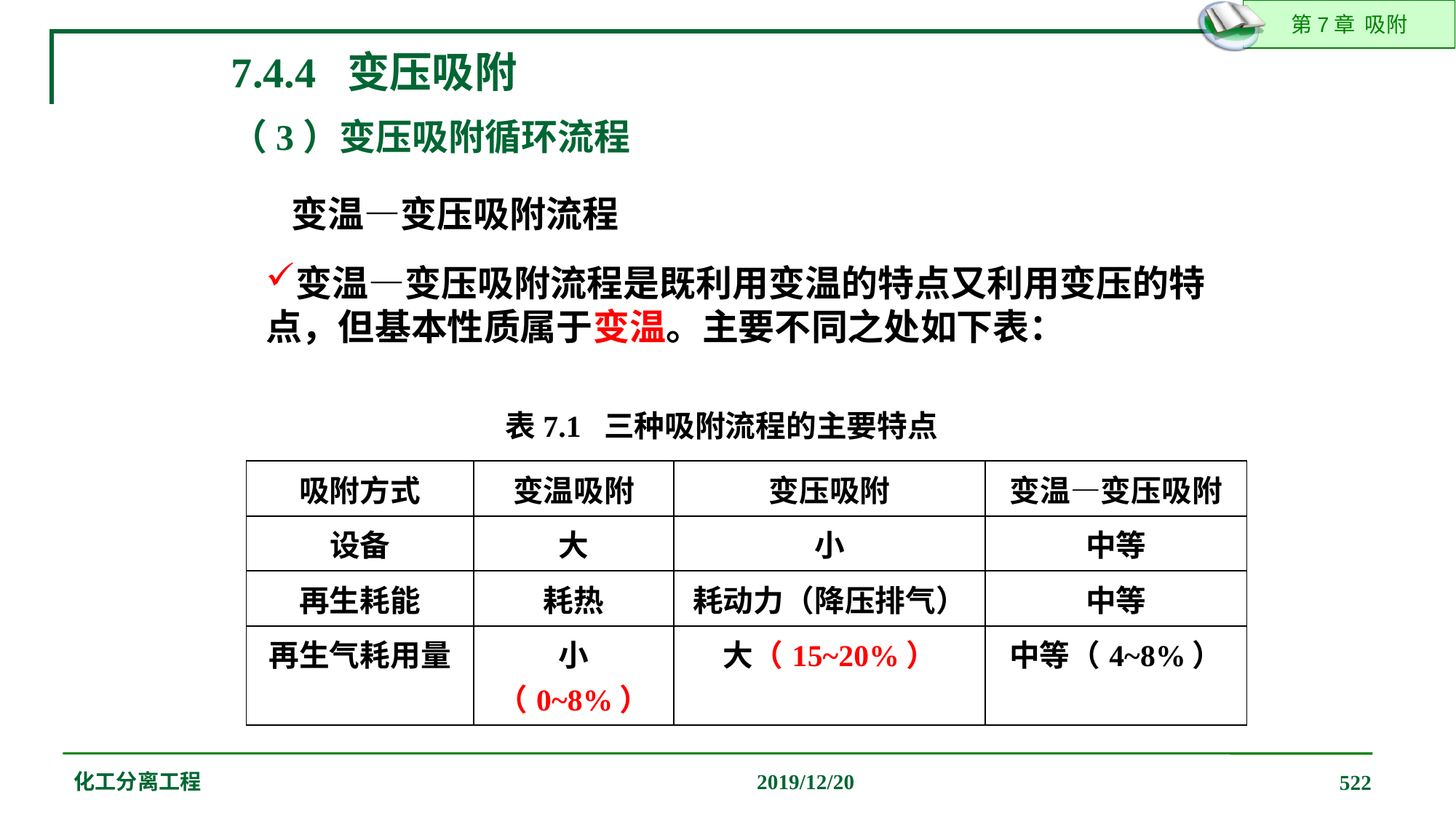

7.4.4  变压吸附
（3）变压吸附循环流程
 变温—变压吸附流程
变温—变压吸附流程是既利用变温的特点又利用变压的特点，但基本性质属于变温。主要不同之处如下表：

表7.1  三种吸附流程的主要特点
| 吸附方式 | 变温吸附 | 变压吸附 | 变温—变压吸附 |
| --- | --- | --- | --- |
| 设备 | 大 | 小 | 中等 |
| 再生耗能 | 耗热 | 耗动力（降压排气） | 中等 |
| 再生气耗用量 | 小（0~8%） | 大（15~20%） | 中等（4~8%） |
化工分离工程
2019/12/20
522